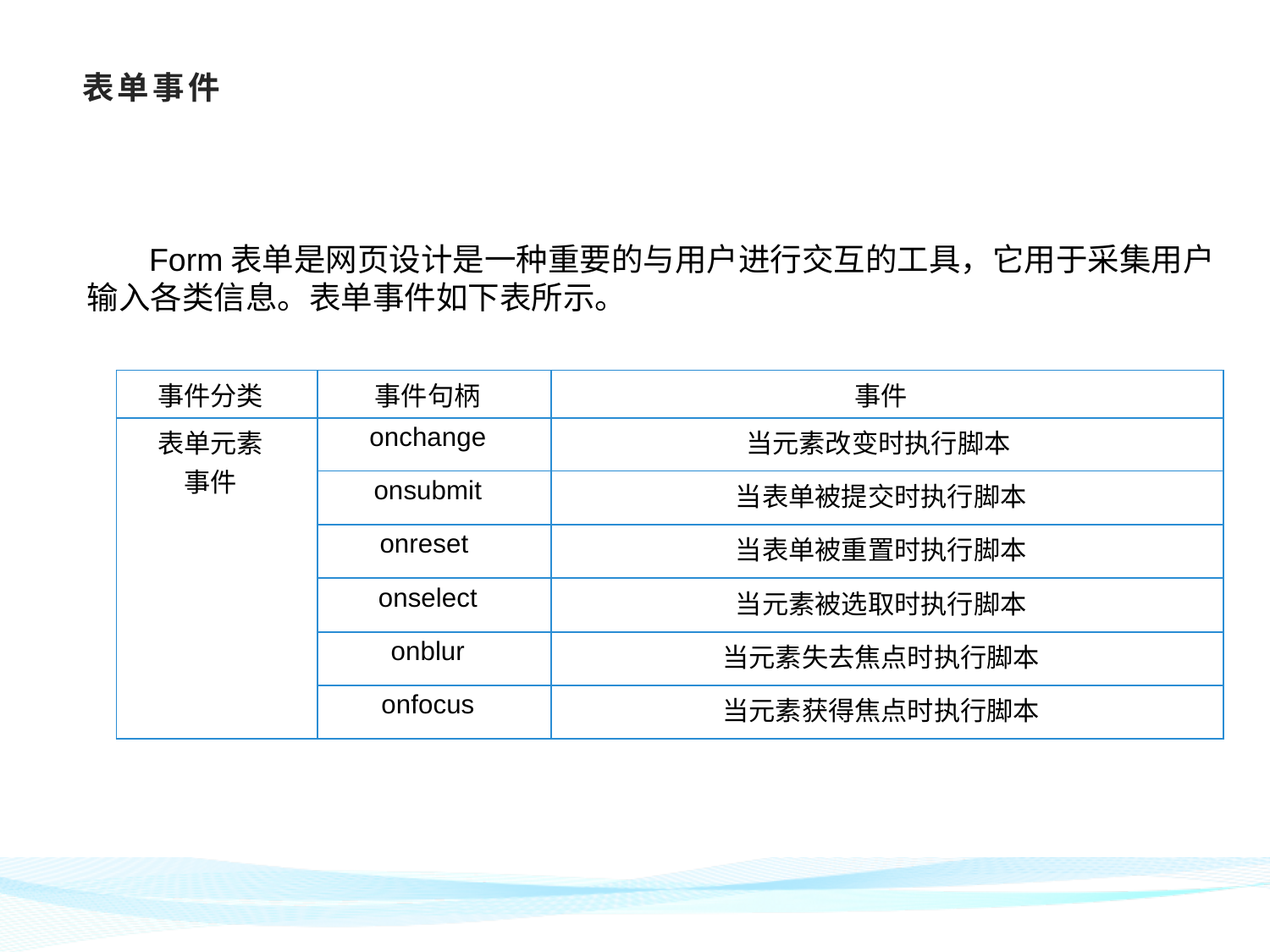

# 表单事件
       Form表单是网页设计是一种重要的与用户进行交互的工具，它用于采集用户输入各类信息。表单事件如下表所示。

| 事件分类 | 事件句柄 | 事件 |
| --- | --- | --- |
| 表单元素 事件 | onchange | 当元素改变时执行脚本 |
|  | onsubmit | 当表单被提交时执行脚本 |
|  | onreset | 当表单被重置时执行脚本 |
|  | onselect | 当元素被选取时执行脚本 |
|  | onblur | 当元素失去焦点时执行脚本 |
|  | onfocus | 当元素获得焦点时执行脚本 |